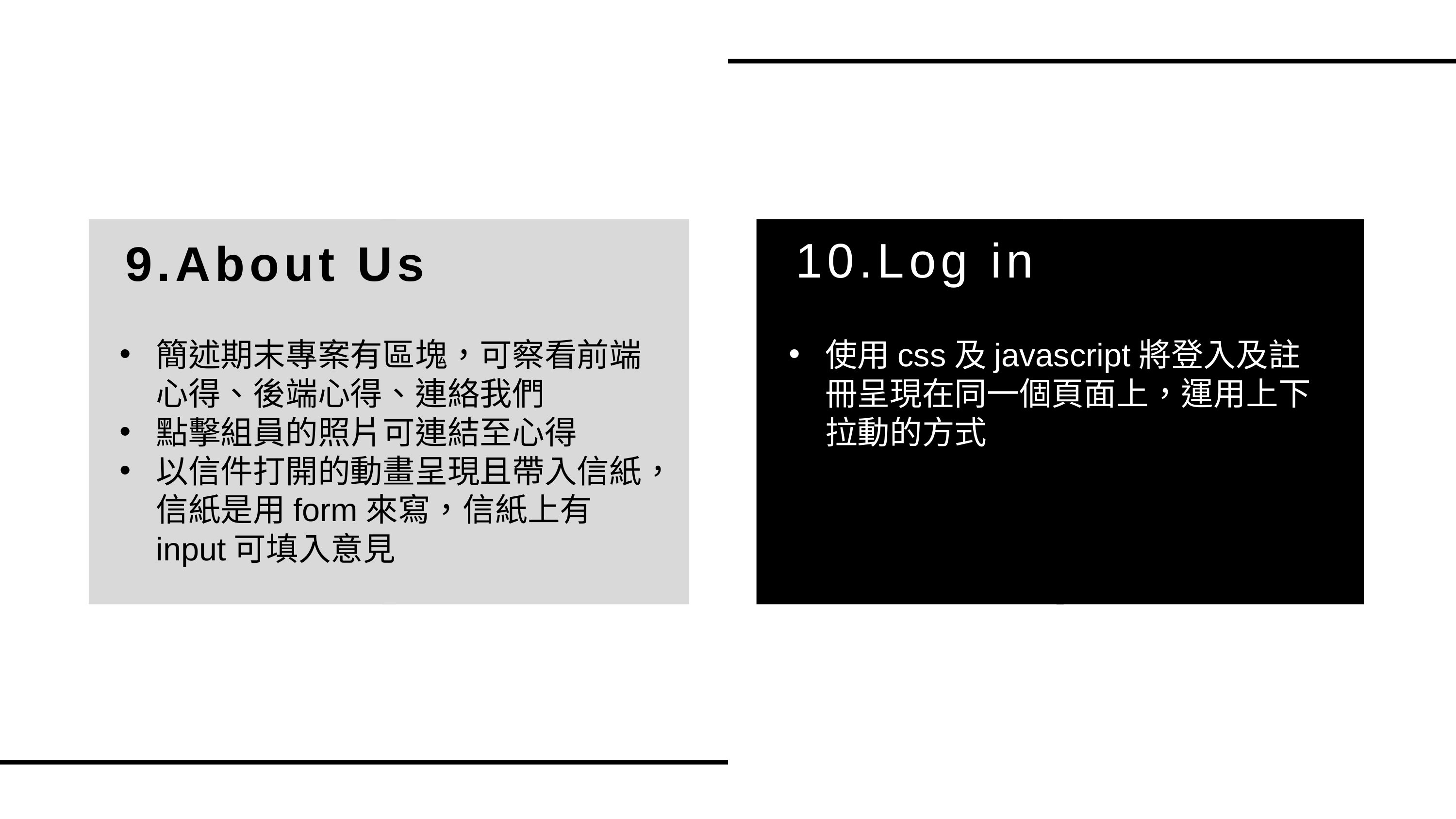

9.About Us

10.Log in

簡述期末專案有區塊，可察看前端心得、後端心得、連絡我們
點擊組員的照片可連結至心得
以信件打開的動畫呈現且帶入信紙，信紙是用form來寫，信紙上有input可填入意見
使用css及javascript將登入及註冊呈現在同一個頁面上，運用上下拉動的方式